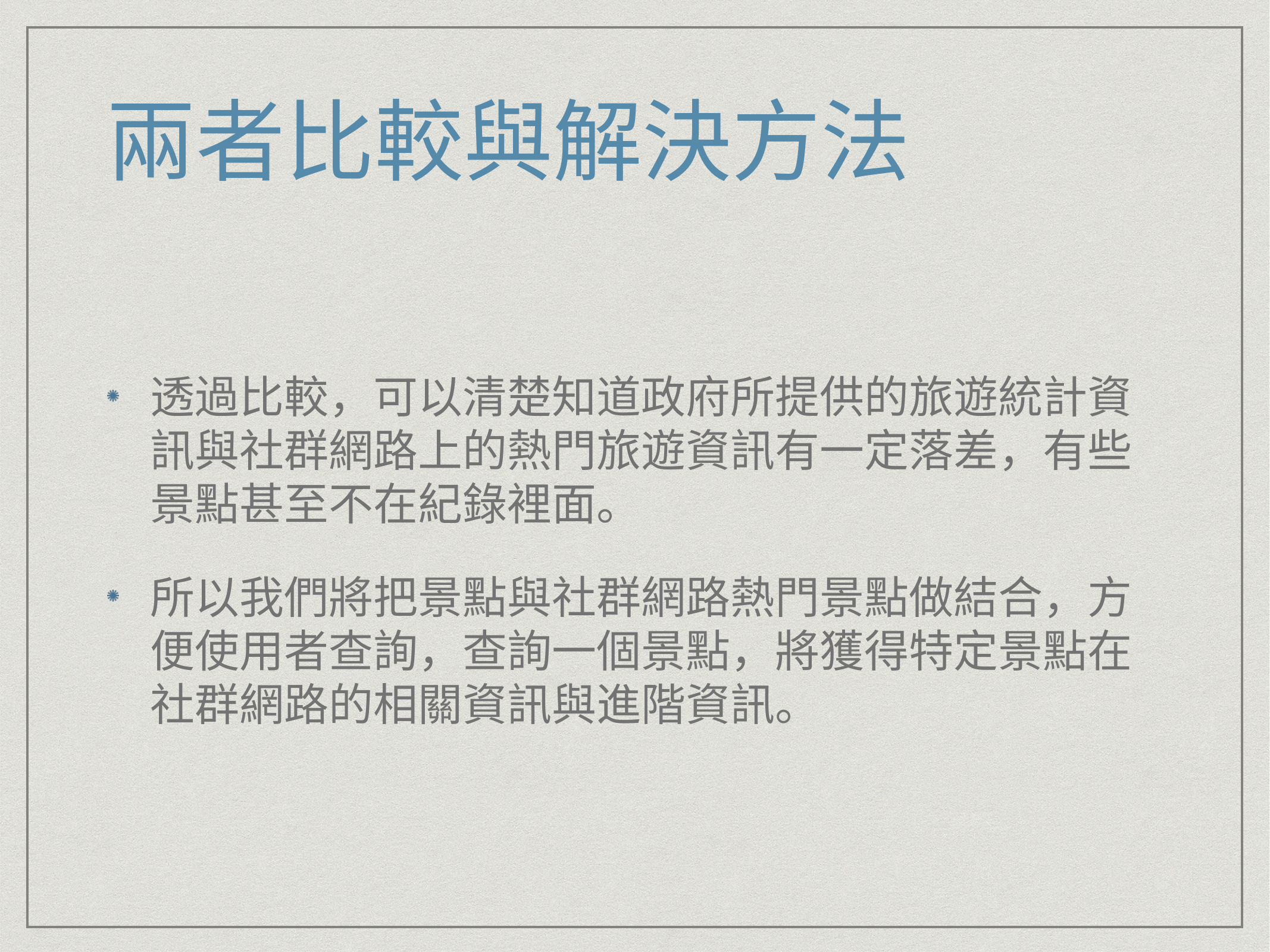

# 兩者比較與解決方法
透過比較，可以清楚知道政府所提供的旅遊統計資訊與社群網路上的熱門旅遊資訊有一定落差，有些景點甚至不在紀錄裡面。
所以我們將把景點與社群網路熱門景點做結合，方便使用者查詢，查詢一個景點，將獲得特定景點在社群網路的相關資訊與進階資訊。